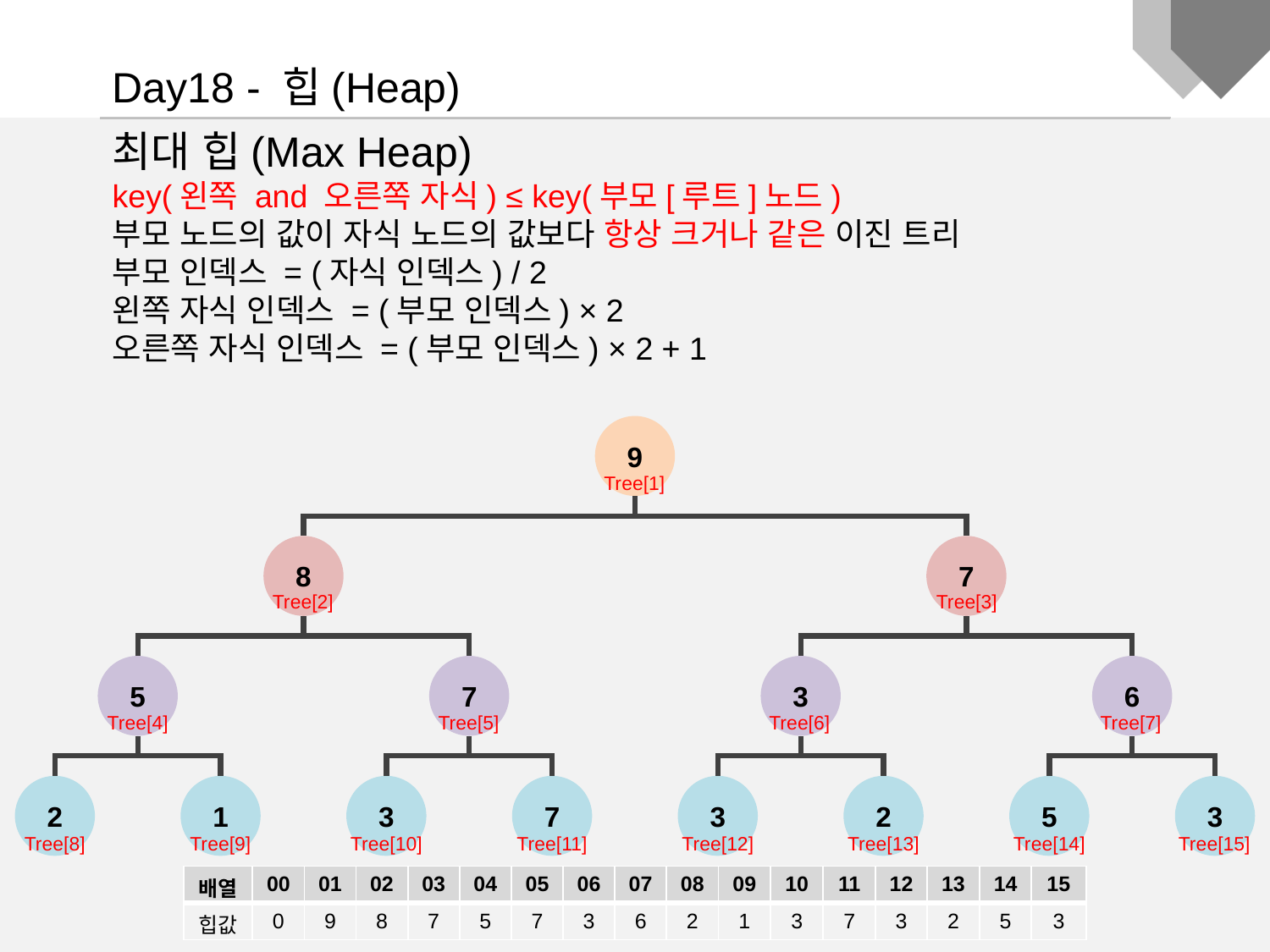

Day18 - 힙(Heap)
최대 힙(Max Heap)
key(왼쪽 and 오른쪽 자식) ≤ key(부모[루트]노드)
부모 노드의 값이 자식 노드의 값보다 항상 크거나 같은 이진 트리
부모 인덱스 = (자식 인덱스) / 2
왼쪽 자식 인덱스 = (부모 인덱스) × 2
오른쪽 자식 인덱스 = (부모 인덱스) × 2 + 1
9
Tree[1]
8
7
Tree[2]
Tree[3]
5
7
3
6
Tree[4]
Tree[5]
Tree[6]
Tree[7]
2
1
3
7
3
2
5
3
Tree[8]
Tree[9]
Tree[10]
Tree[11]
Tree[12]
Tree[13]
Tree[14]
Tree[15]
| 배열 | 00 | 01 | 02 | 03 | 04 | 05 | 06 | 07 | 08 | 09 | 10 | 11 | 12 | 13 | 14 | 15 |
| --- | --- | --- | --- | --- | --- | --- | --- | --- | --- | --- | --- | --- | --- | --- | --- | --- |
| 힙값 | 0 | 9 | 8 | 7 | 5 | 7 | 3 | 6 | 2 | 1 | 3 | 7 | 3 | 2 | 5 | 3 |